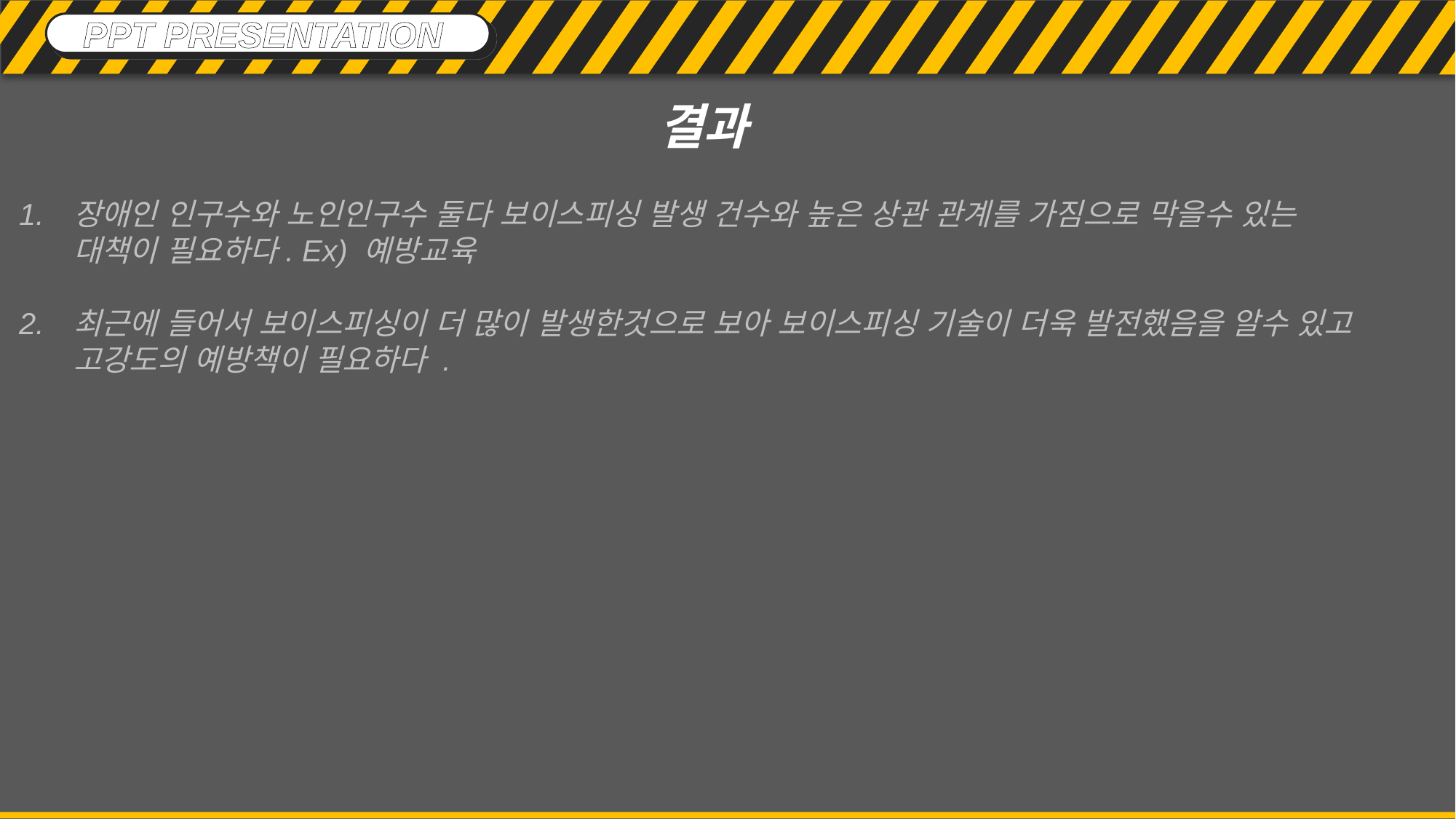

PPT PRESENTATION
결과
장애인 인구수와 노인인구수 둘다 보이스피싱 발생 건수와 높은 상관 관계를 가짐으로 막을수 있는 대책이 필요하다. Ex) 예방교육

최근에 들어서 보이스피싱이 더 많이 발생한것으로 보아 보이스피싱 기술이 더욱 발전했음을 알수 있고 고강도의 예방책이 필요하다 .